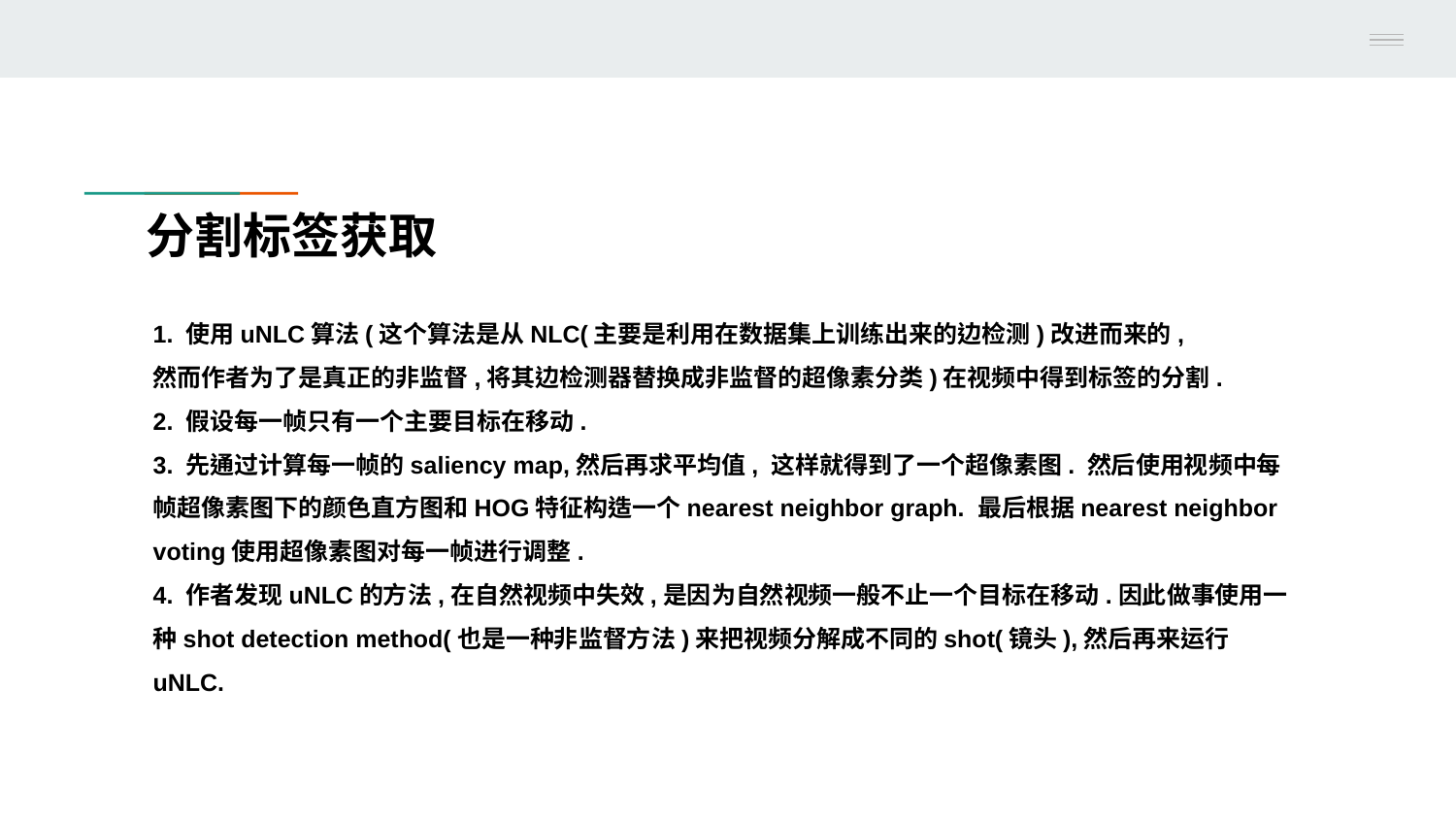

分割标签获取
# 1. 使用uNLC算法(这个算法是从NLC(主要是利用在数据集上训练出来的边检测)改进而来的,
然而作者为了是真正的非监督,将其边检测器替换成非监督的超像素分类)在视频中得到标签的分割.
2. 假设每一帧只有一个主要目标在移动.
3. 先通过计算每一帧的saliency map,然后再求平均值, 这样就得到了一个超像素图. 然后使用视频中每帧超像素图下的颜色直方图和HOG特征构造一个nearest neighbor graph. 最后根据nearest neighbor voting使用超像素图对每一帧进行调整.
4. 作者发现uNLC的方法,在自然视频中失效,是因为自然视频一般不止一个目标在移动.因此做事使用一种shot detection method(也是一种非监督方法)来把视频分解成不同的shot(镜头),然后再来运行uNLC.